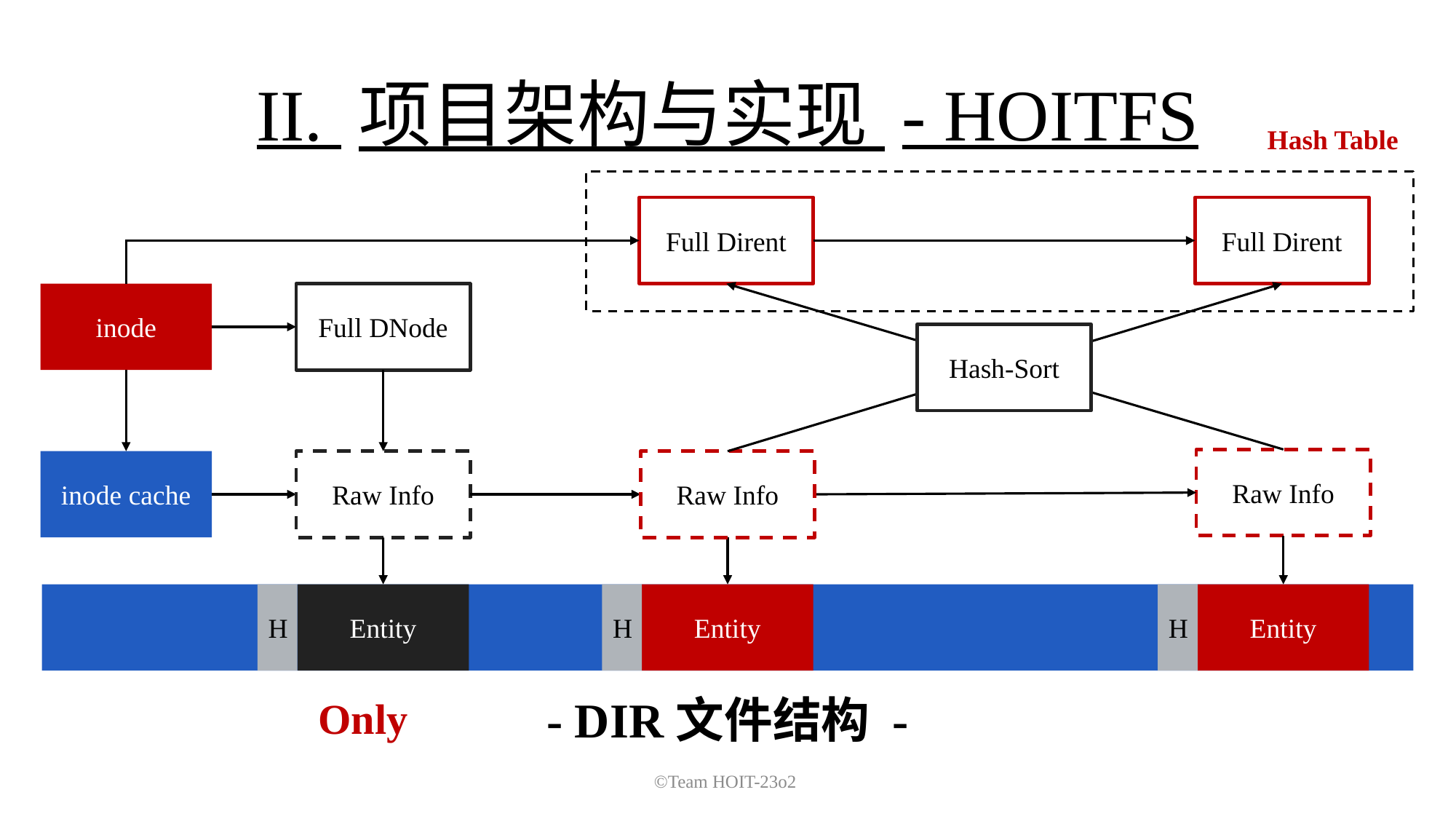

II. 项目架构与实现 - HOITFS
Hash Table

Full Dirent
Full Dirent
inode
Full DNode
Hash-Sort
Raw Info
inode cache
Raw Info
Raw Info

H
Entity
H
Entity
H
Entity
- DIR文件结构 -
Only
©Team HOIT-23o2